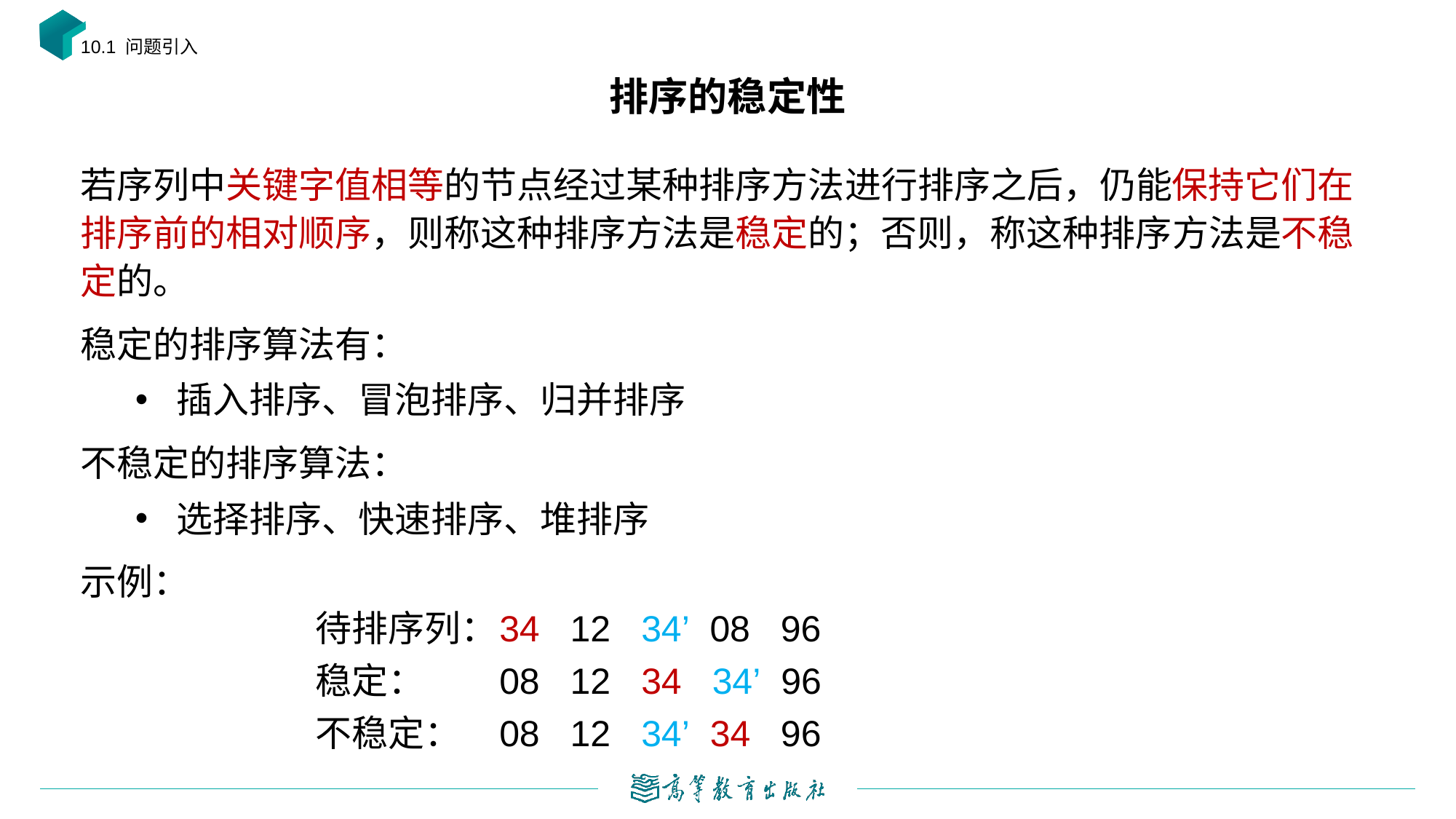

10.1 问题引入
# 排序的稳定性
若序列中关键字值相等的节点经过某种排序方法进行排序之后，仍能保持它们在排序前的相对顺序，则称这种排序方法是稳定的；否则，称这种排序方法是不稳定的。
稳定的排序算法有：
插入排序、冒泡排序、归并排序
不稳定的排序算法：
选择排序、快速排序、堆排序
示例：

待排序列：
稳定：
不稳定：
34   12   34’  08   96
08   12   34   34’  96
08   12   34’  34   96